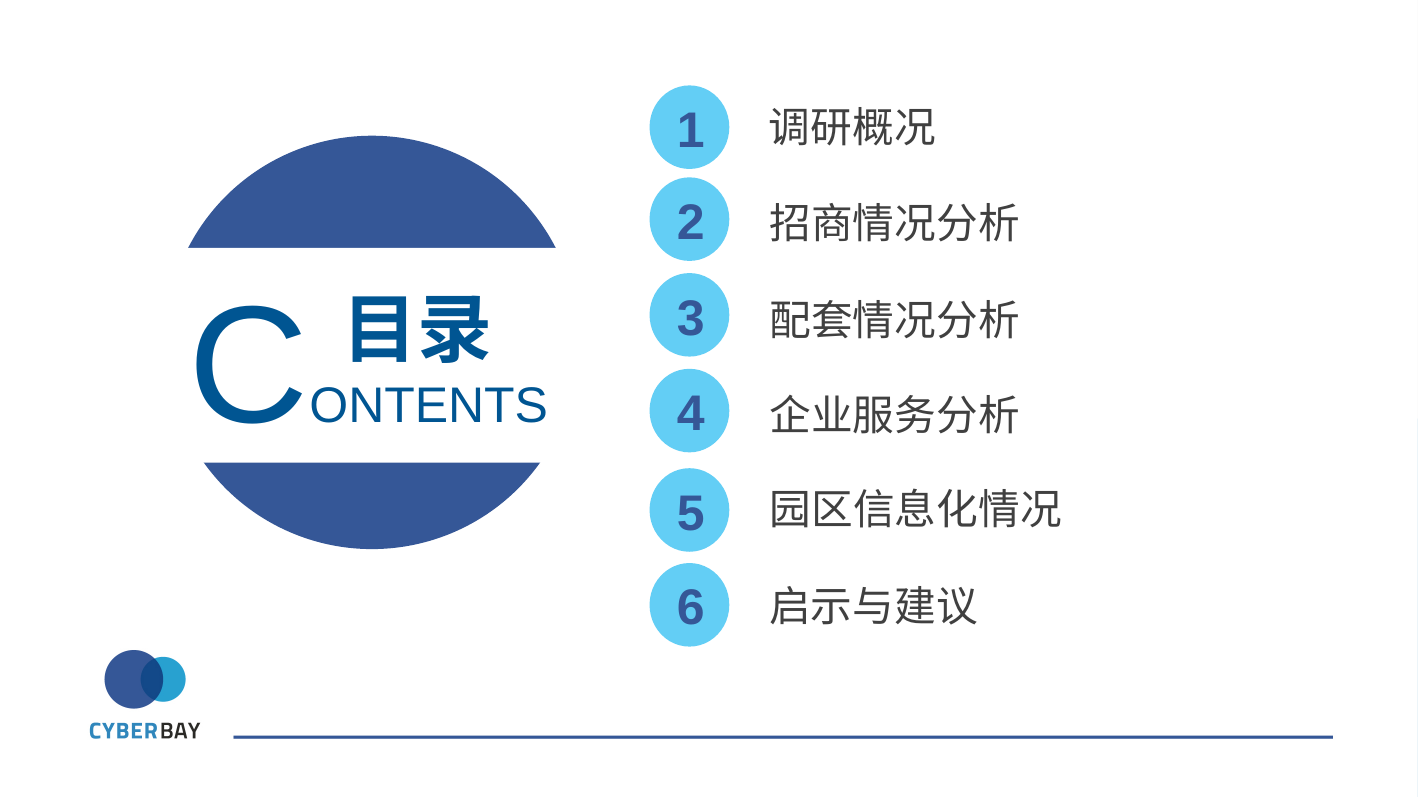

1
调研概况

2
招商情况分析
CONTENTS
目录

3
配套情况分析

4
企业服务分析

5
园区信息化情况

6
启示与建议